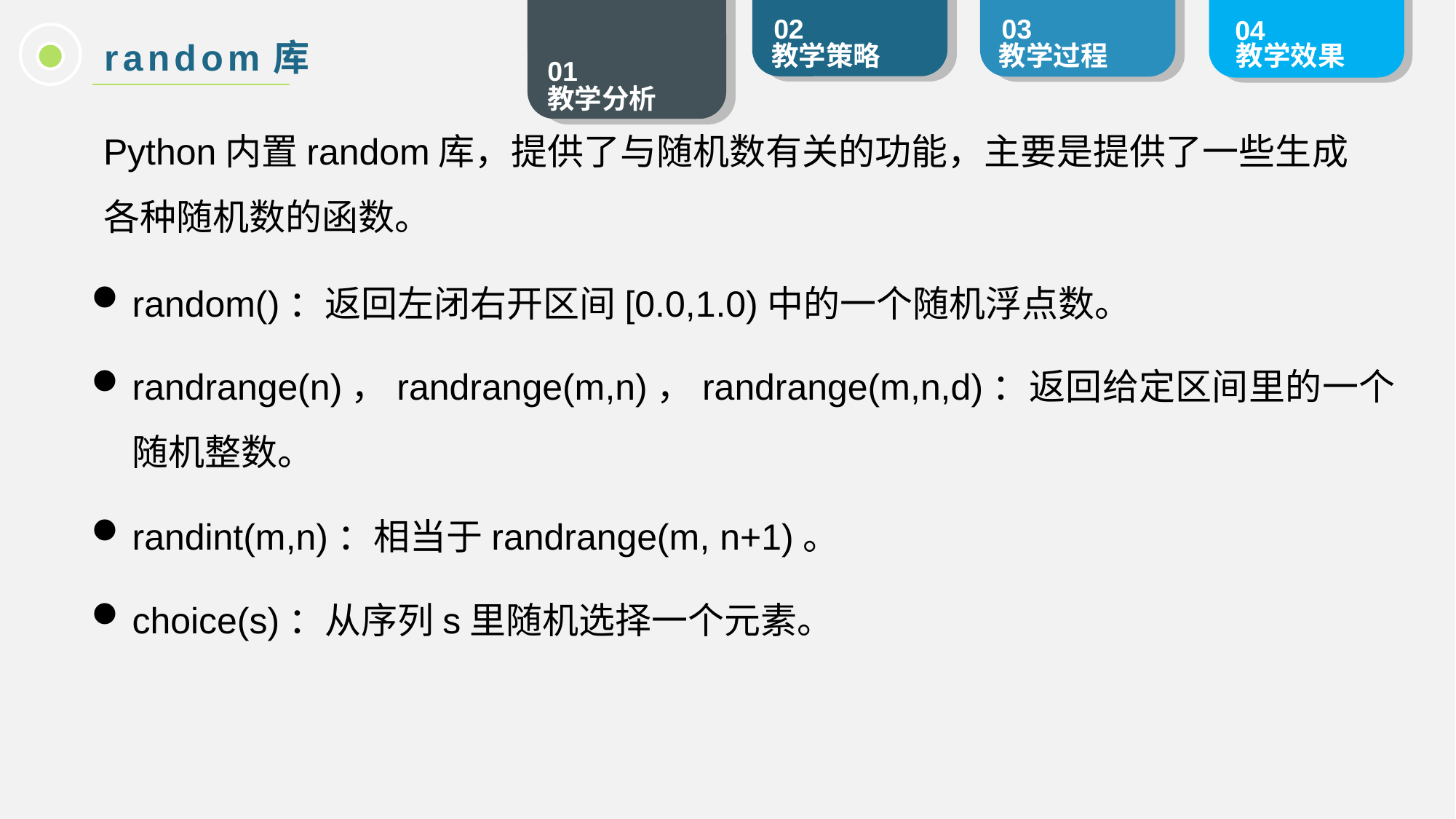

random库
Python内置random库，提供了与随机数有关的功能，主要是提供了一些生成各种随机数的函数。
random()：返回左闭右开区间[0.0,1.0)中的一个随机浮点数。
randrange(n)，randrange(m,n)，randrange(m,n,d)：返回给定区间里的一个随机整数。
randint(m,n)：相当于randrange(m, n+1)。
choice(s)：从序列s里随机选择一个元素。